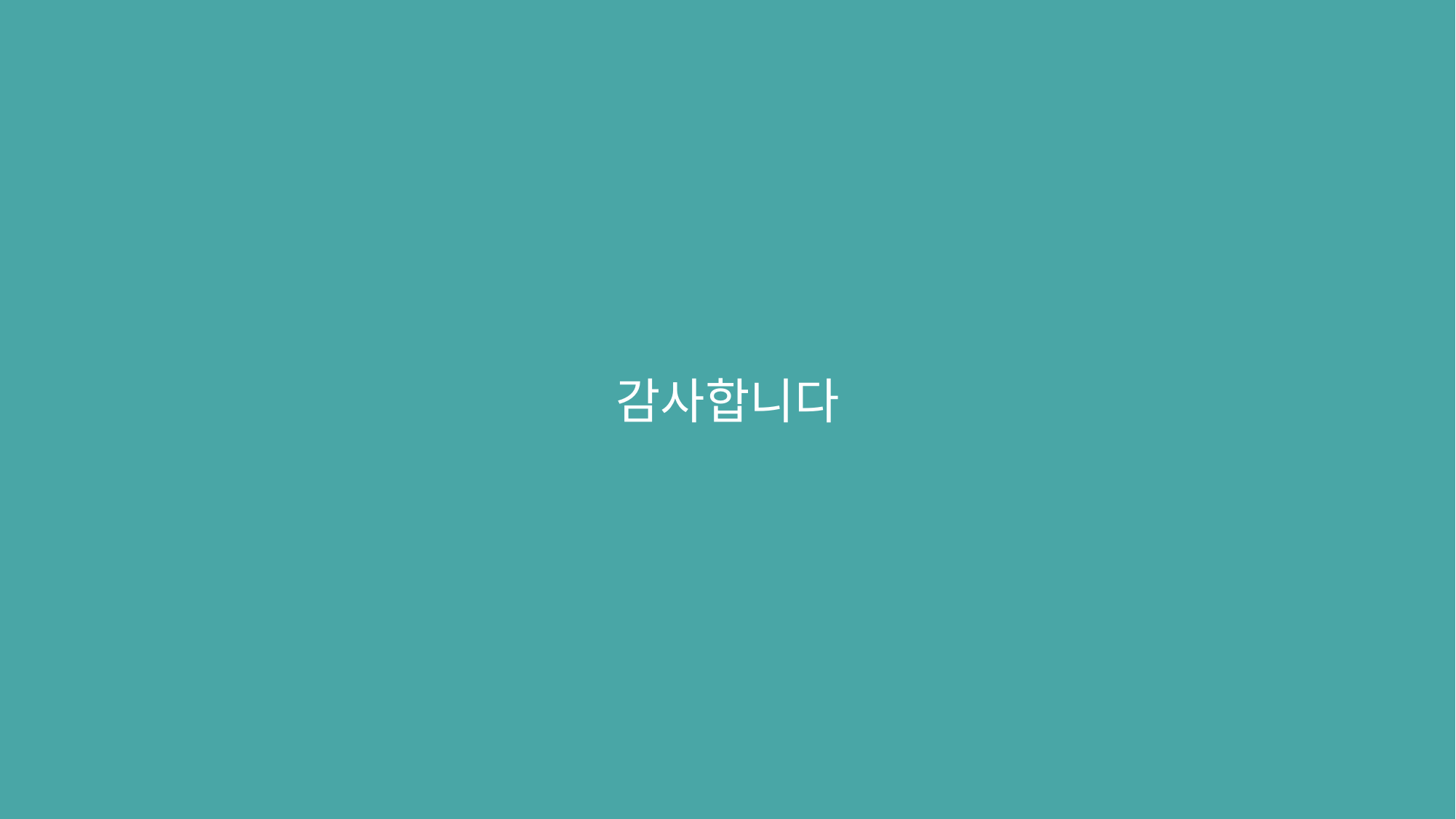

감사합니다

Copyrightⓒ. Saebyeol Yu. All Rights Reserved.